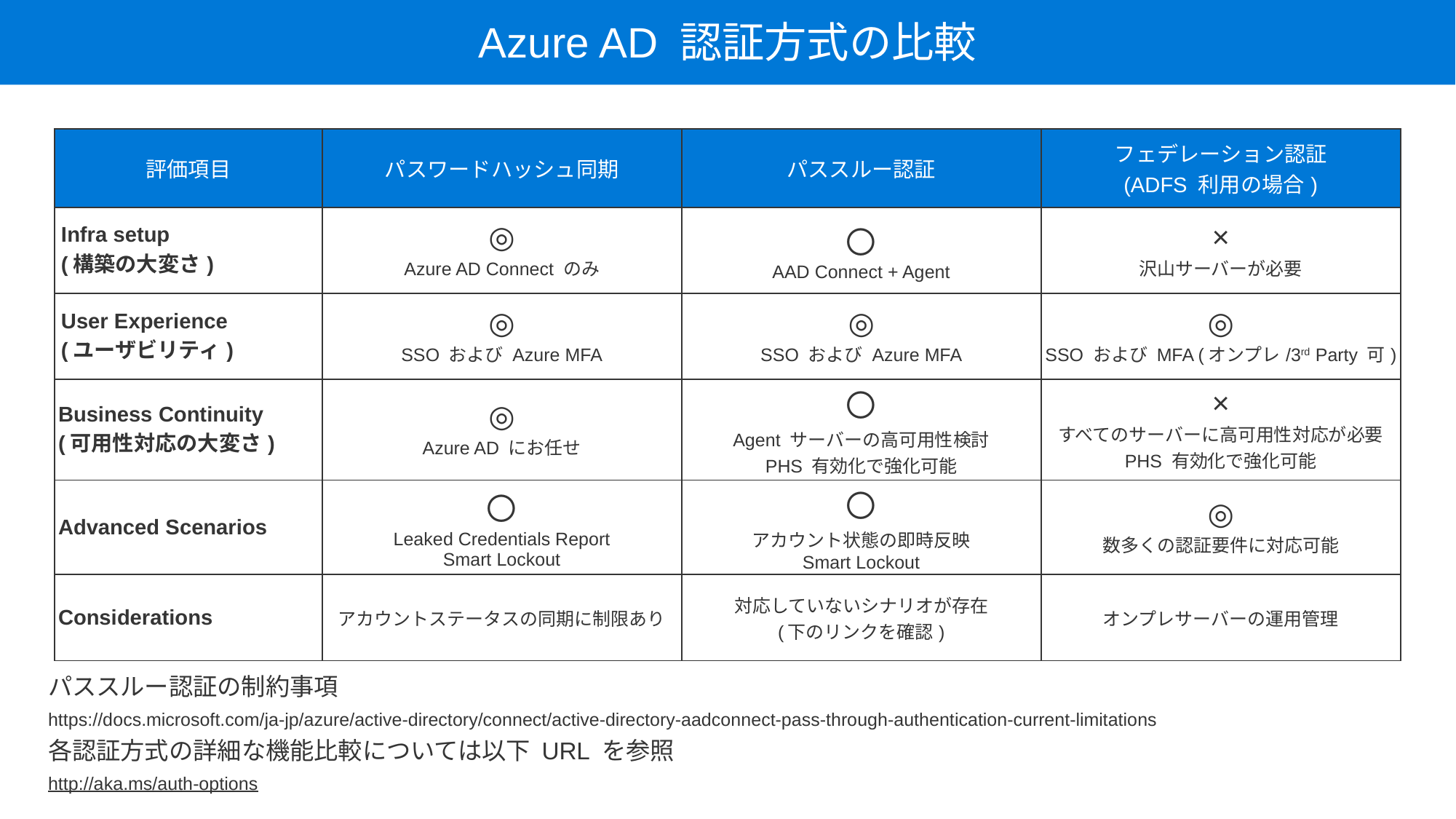

Azure AD 認証方式の比較
| 評価項目 | パスワードハッシュ同期 | パススルー認証 | フェデレーション認証 (ADFS 利用の場合) |
| --- | --- | --- | --- |
| Infra setup (構築の大変さ) | ◎ Azure AD Connect のみ | 〇 AAD Connect + Agent | × 沢山サーバーが必要 |
| User Experience (ユーザビリティ) | ◎ SSO および Azure MFA | ◎ SSO および Azure MFA | ◎ SSO および MFA (オンプレ/3rd Party 可) |
| Business Continuity (可用性対応の大変さ) | ◎ Azure AD にお任せ | 〇 Agent サーバーの高可用性検討 PHS 有効化で強化可能 | × すべてのサーバーに高可用性対応が必要 PHS 有効化で強化可能 |
| Advanced Scenarios | 〇 Leaked Credentials Report Smart Lockout | 〇 アカウント状態の即時反映 Smart Lockout | ◎ 数多くの認証要件に対応可能 |
| Considerations | アカウントステータスの同期に制限あり | 対応していないシナリオが存在 (下のリンクを確認) | オンプレサーバーの運用管理 |
パススルー認証の制約事項
https://docs.microsoft.com/ja-jp/azure/active-directory/connect/active-directory-aadconnect-pass-through-authentication-current-limitations
各認証方式の詳細な機能比較については以下 URL を参照
http://aka.ms/auth-options